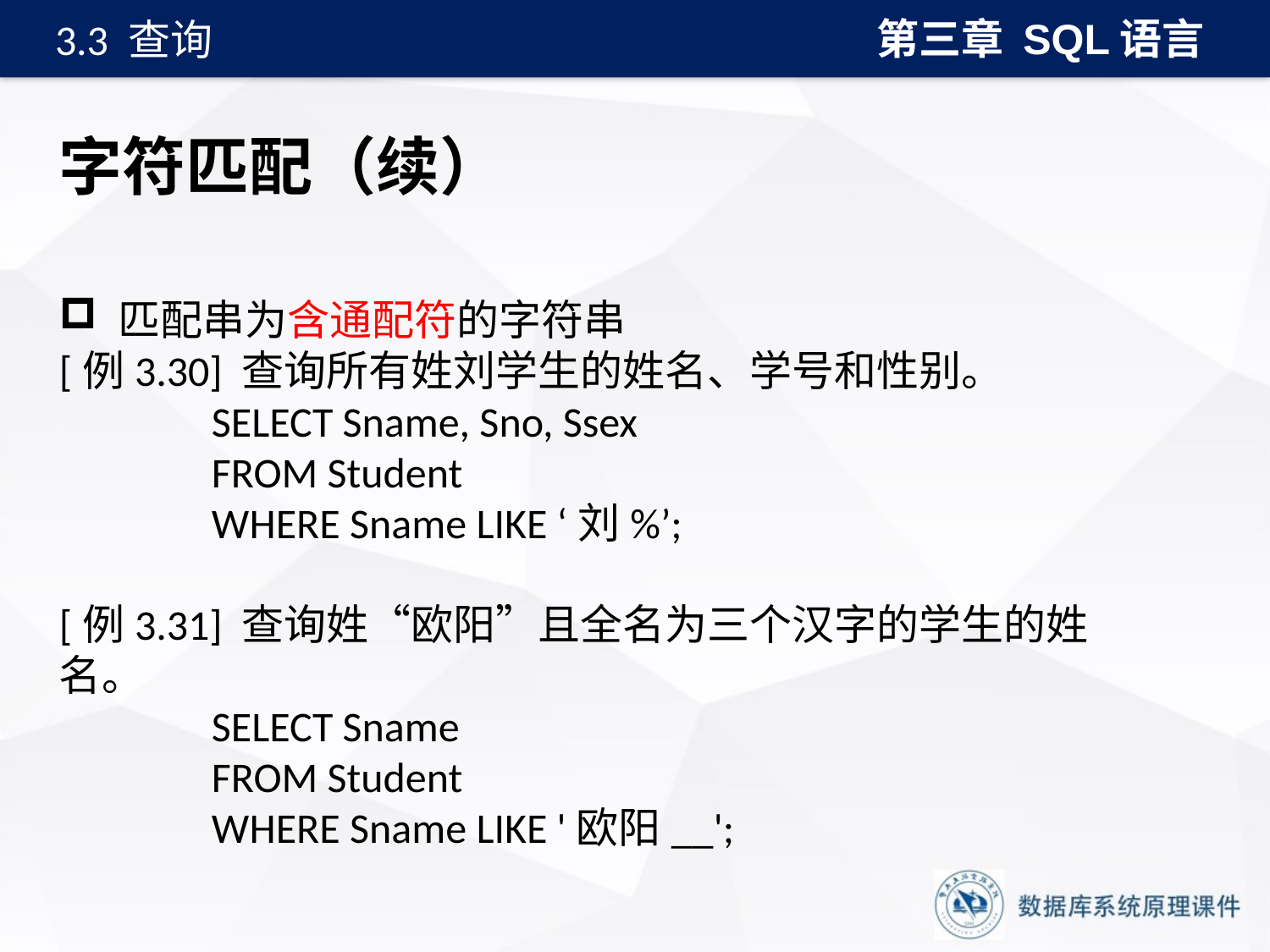

第三章 SQL语言
3.3 查询
# 字符匹配（续）
 匹配串为含通配符的字符串
[例3.30] 查询所有姓刘学生的姓名、学号和性别。
                SELECT Sname, Sno, Ssex
                FROM Student
                WHERE Sname LIKE ‘刘%’;

[例3.31] 查询姓“欧阳”且全名为三个汉字的学生的姓名。
                SELECT Sname
                FROM Student
                WHERE Sname LIKE '欧阳__';